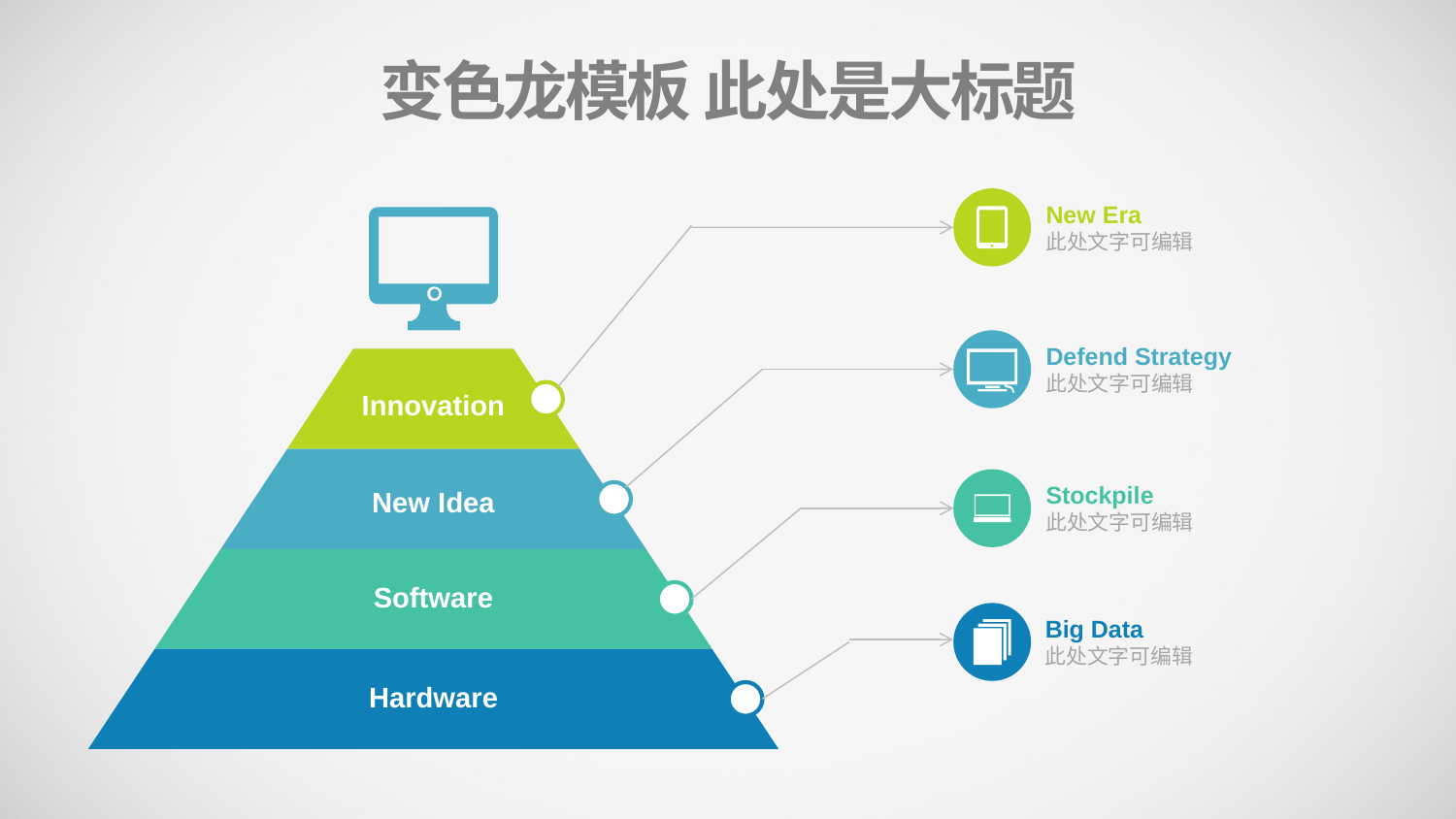

变色龙模板 此处是大标题
New Era
此处文字可编辑

Defend Strategy
此处文字可编辑

Innovation
Stockpile
此处文字可编辑

New Idea

Software
Big Data
此处文字可编辑

Hardware